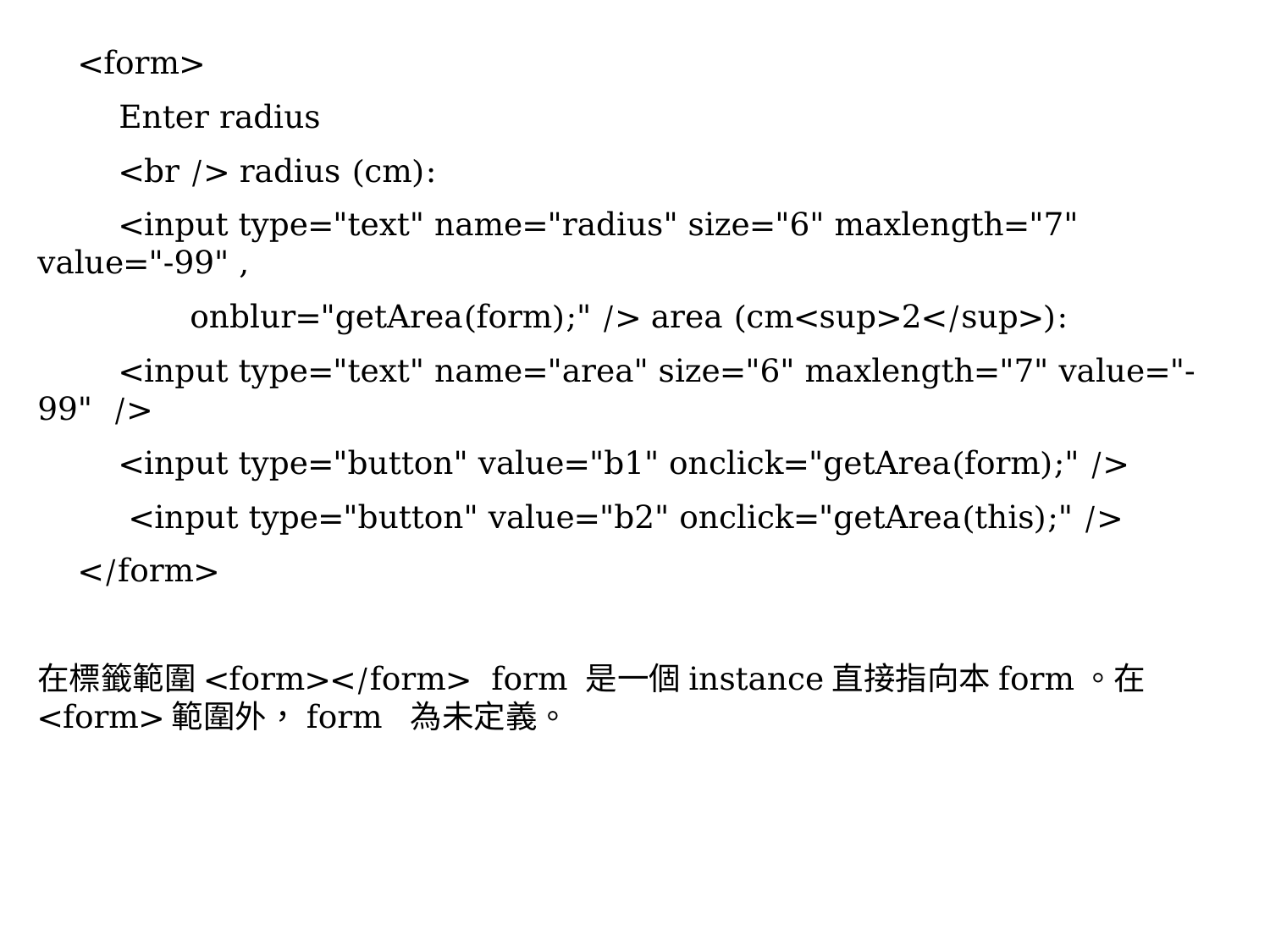

<form>
        Enter radius
        <br /> radius (cm):
        <input type="text" name="radius" size="6" maxlength="7" value="-99" ,
               onblur="getArea(form);" /> area (cm<sup>2</sup>):
        <input type="text" name="area" size="6" maxlength="7" value="-99"  />
        <input type="button" value="b1" onclick="getArea(form);" />
         <input type="button" value="b2" onclick="getArea(this);" />
    </form>

在標籤範圍<form></form>  form 是一個instance直接指向本form。在<form>範圍外，form  為未定義。